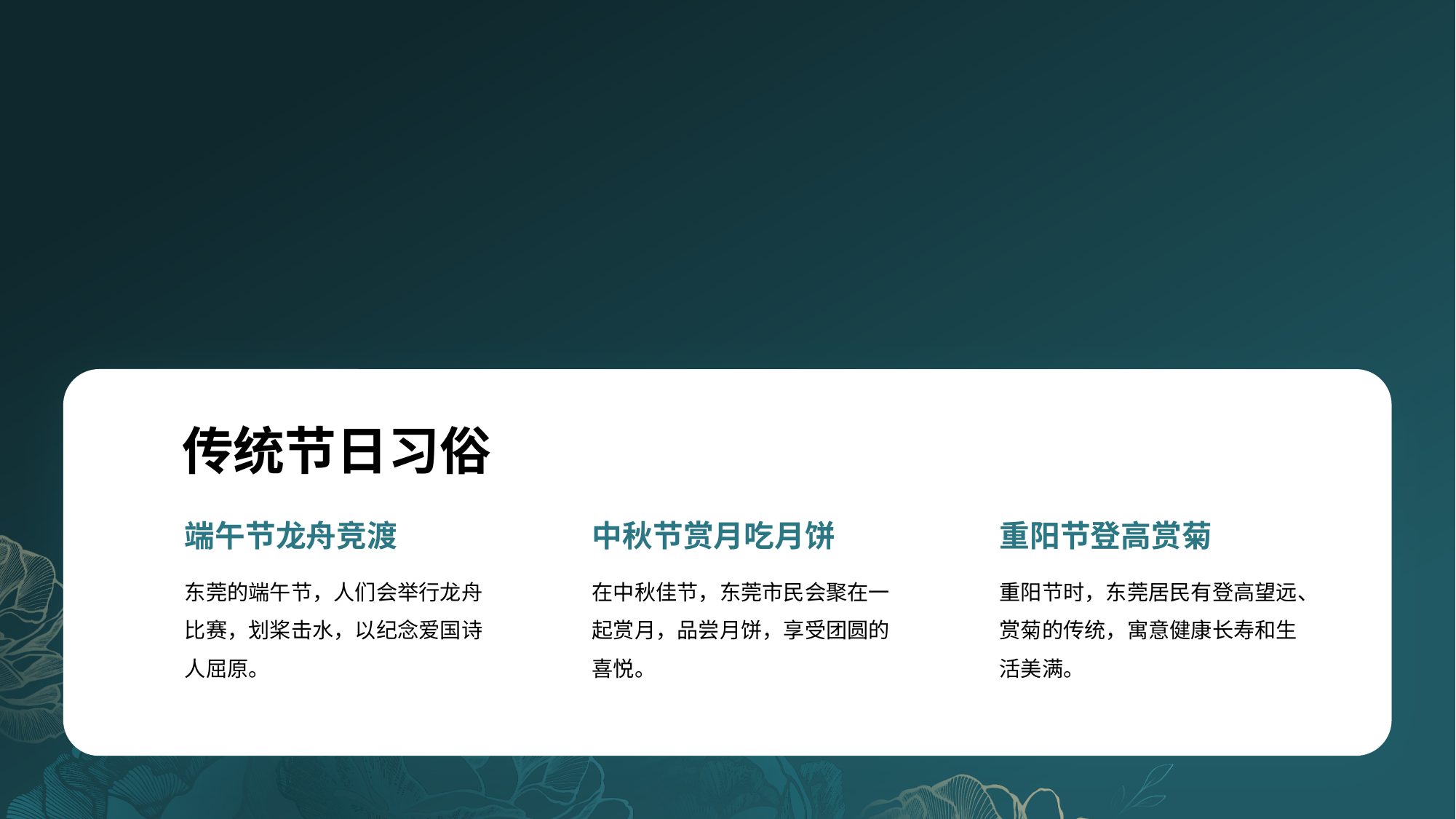

传统节日习俗
端午节龙舟竞渡
中秋节赏月吃月饼
重阳节登高赏菊
东莞的端午节，人们会举行龙舟比赛，划桨击水，以纪念爱国诗人屈原。
在中秋佳节，东莞市民会聚在一起赏月，品尝月饼，享受团圆的喜悦。
重阳节时，东莞居民有登高望远、赏菊的传统，寓意健康长寿和生活美满。